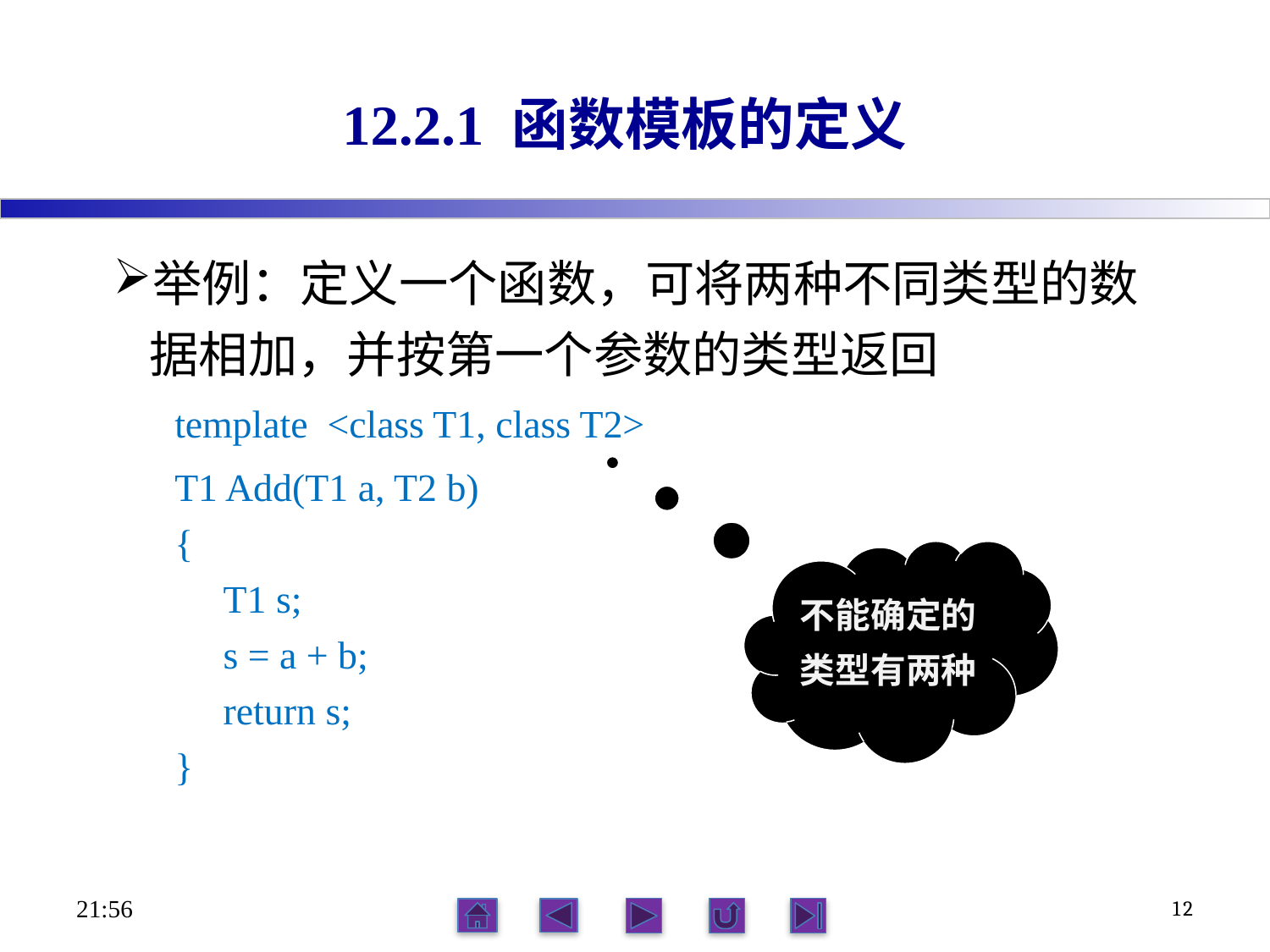

# 12.2.1 函数模板的定义
举例：定义一个函数，可将两种不同类型的数据相加，并按第一个参数的类型返回
template  <class T1, class T2>
T1 Add(T1 a, T2 b)
{
     T1 s;
     s = a + b;
     return s;
}

不能确定的类型有两种
21:56
12